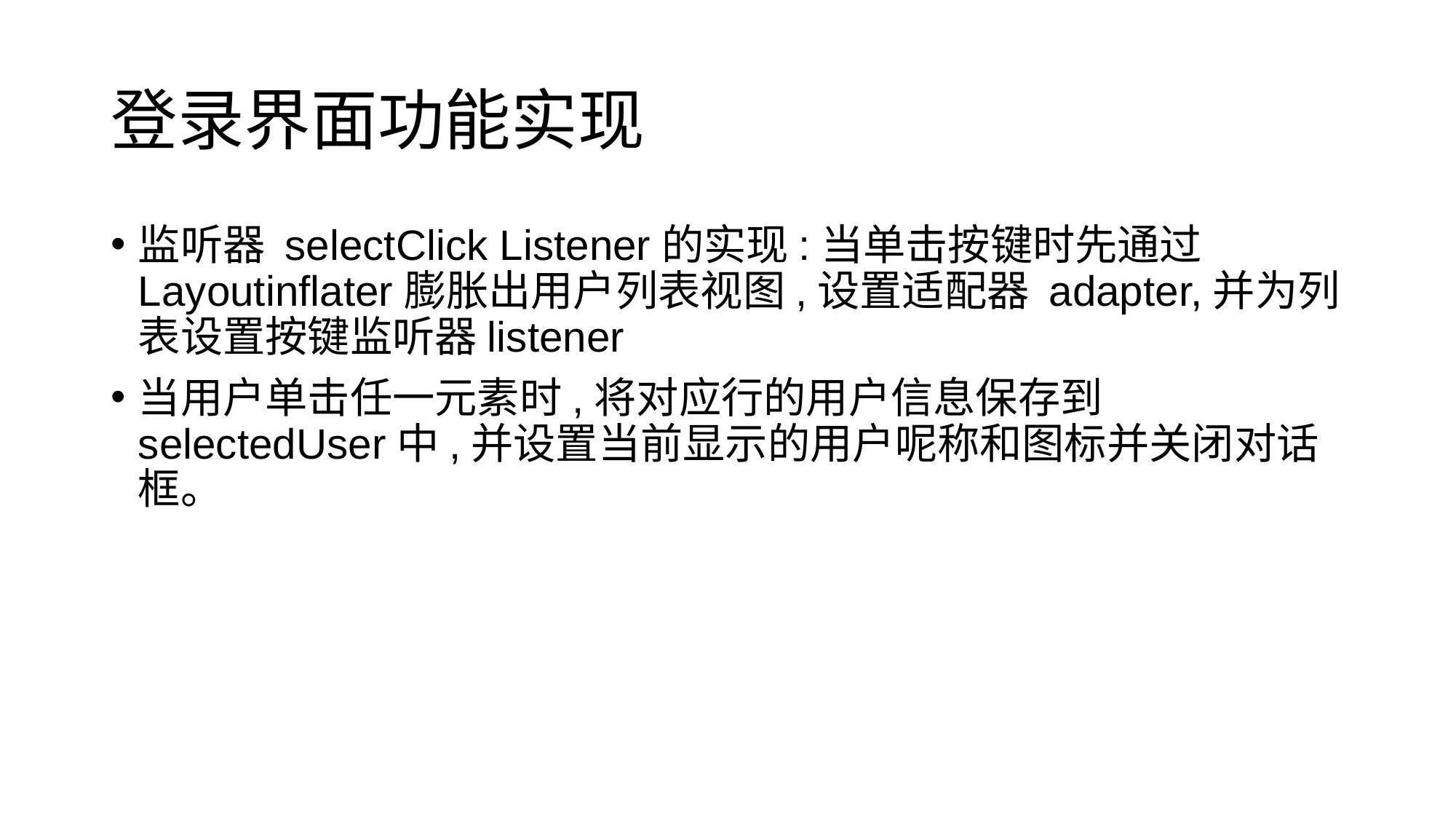

# 登录界面功能实现
监听器 selectClick Listener的实现:当单击按键时先通过 Layoutinflater膨胀出用户列表视图,设置适配器 adapter,并为列表设置按键监听器listener
当用户单击任一元素时,将对应行的用户信息保存到 selectedUser中,并设置当前显示的用户呢称和图标并关闭对话框。